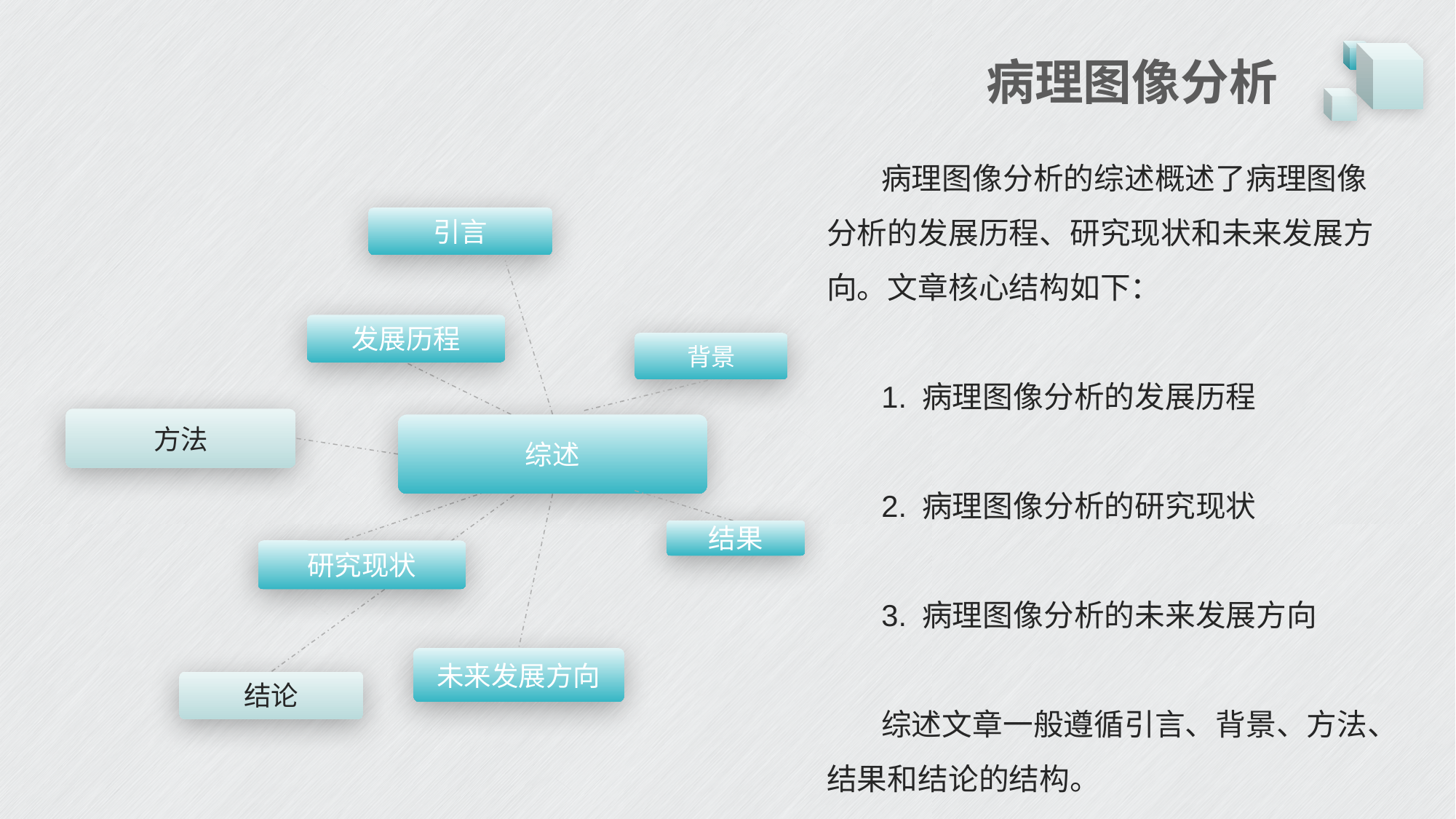

# 病理图像分析
病理图像分析的综述概述了病理图像分析的发展历程、研究现状和未来发展方向。文章核心结构如下：

1. 病理图像分析的发展历程

2. 病理图像分析的研究现状

3. 病理图像分析的未来发展方向

综述文章一般遵循引言、背景、方法、结果和结论的结构。
引言
发展历程
背景
方法
综述
结果
研究现状
未来发展方向
结论